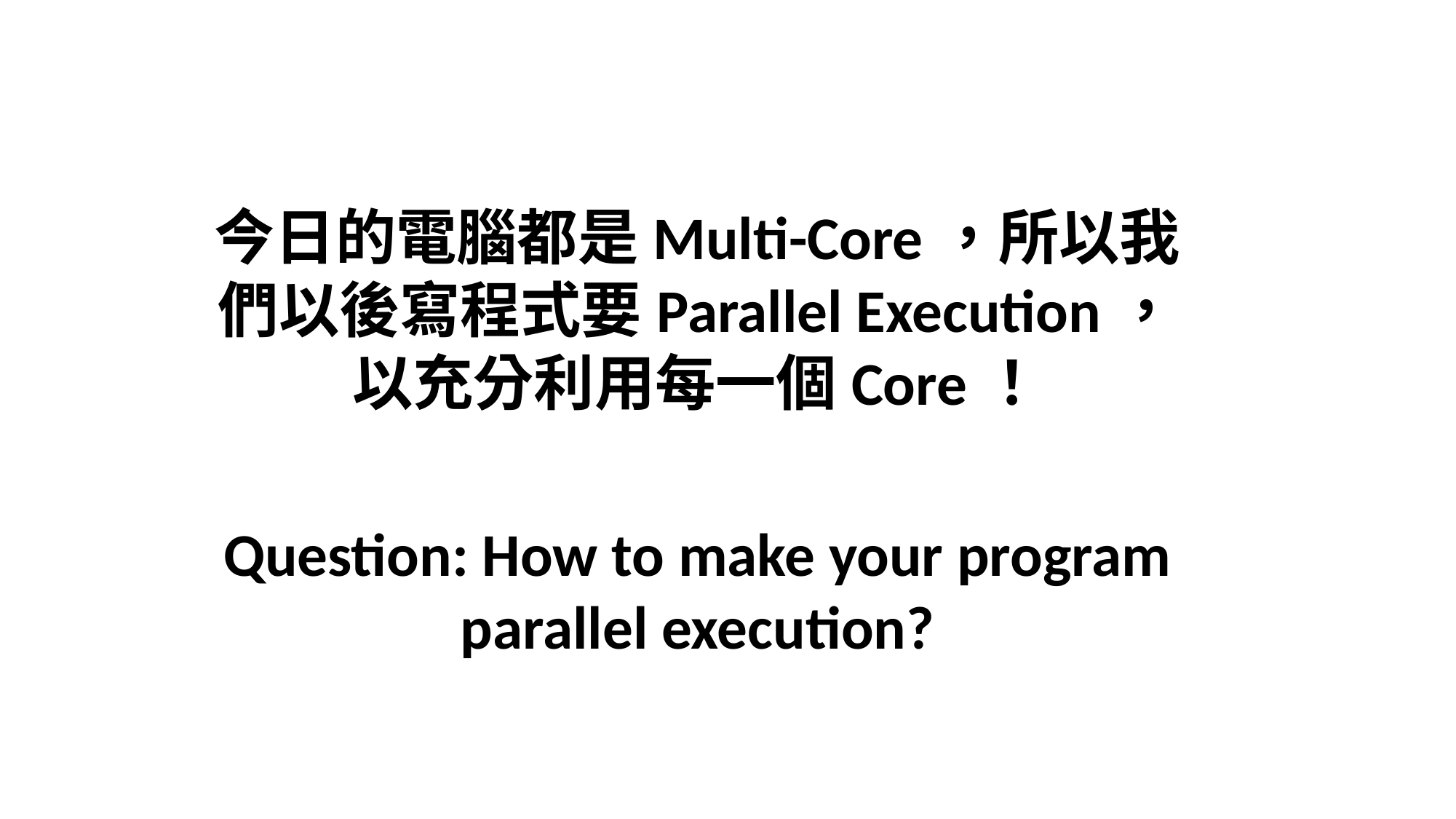

# 今日的電腦都是Multi-Core，所以我們以後寫程式要Parallel Execution，以充分利用每一個Core！
Question: How to make your program parallel execution?